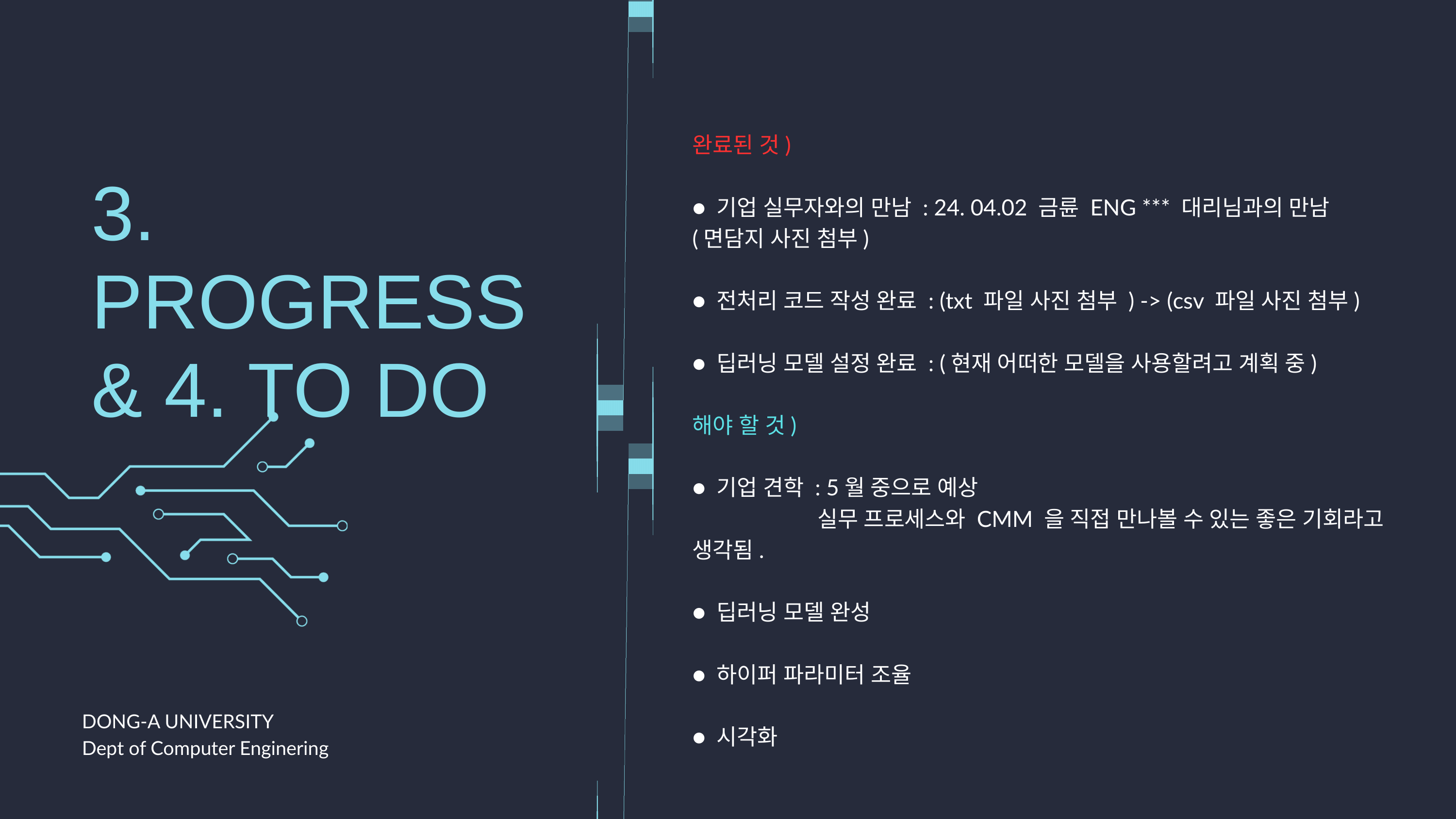

완료된 것)

● 기업 실무자와의 만남 : 24. 04.02 금륜 ENG *** 대리님과의 만남
(면담지 사진 첨부)

● 전처리 코드 작성 완료 : (txt 파일 사진 첨부 ) -> (csv 파일 사진 첨부)

● 딥러닝 모델 설정 완료 : (현재 어떠한 모델을 사용할려고 계획 중)

해야 할 것)

● 기업 견학 : 5월 중으로 예상
                     실무 프로세스와 CMM 을 직접 만나볼 수 있는 좋은 기회라고 생각됨.

● 딥러닝 모델 완성

● 하이퍼 파라미터 조율

● 시각화

3. PROGRESS
& 4. TO DO

DONG-A UNIVERSITY
Dept of Computer Enginering